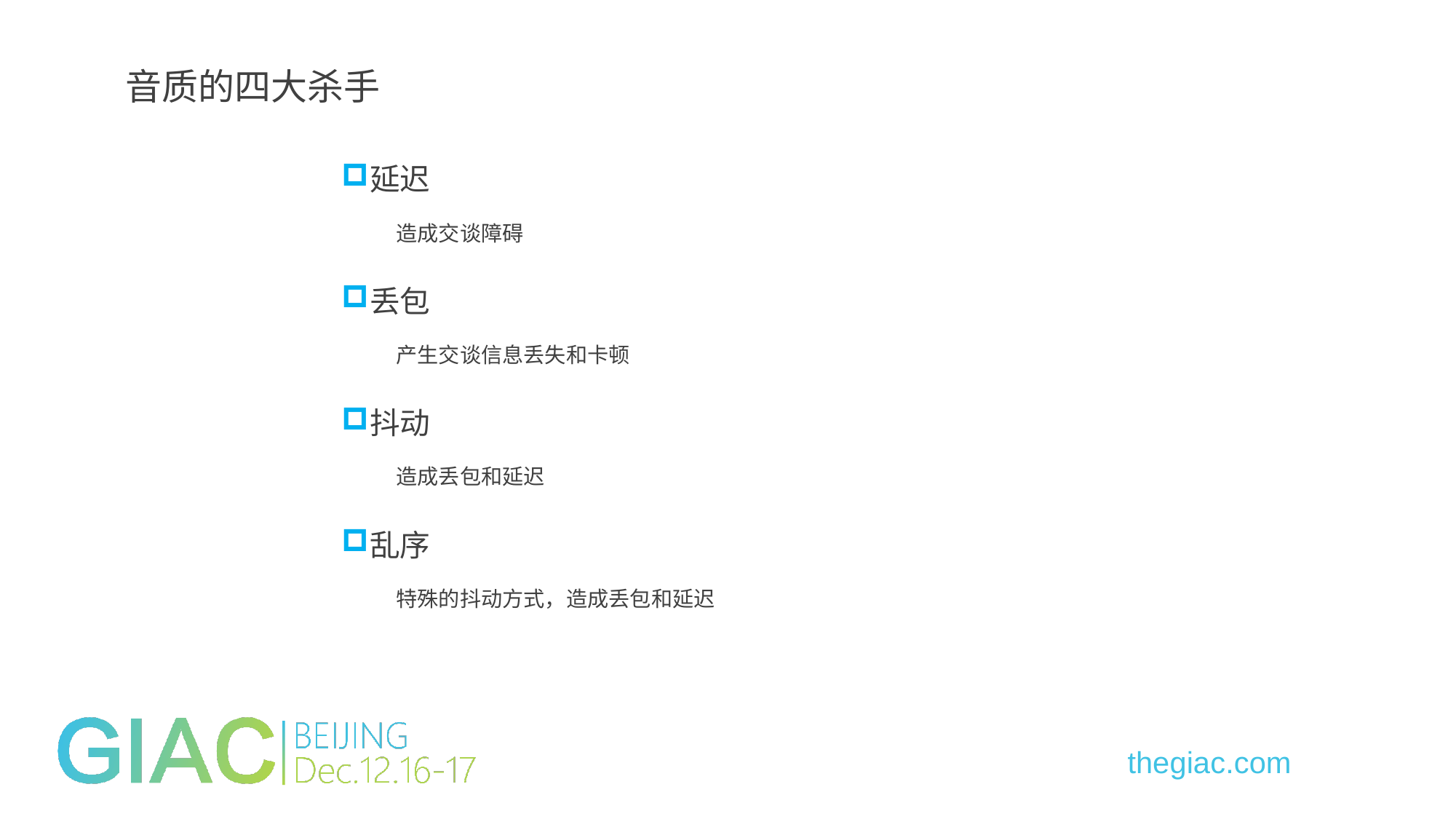

音质的四大杀手
延迟
造成交谈障碍
丢包
产生交谈信息丢失和卡顿
抖动
造成丢包和延迟
乱序
特殊的抖动方式，造成丢包和延迟